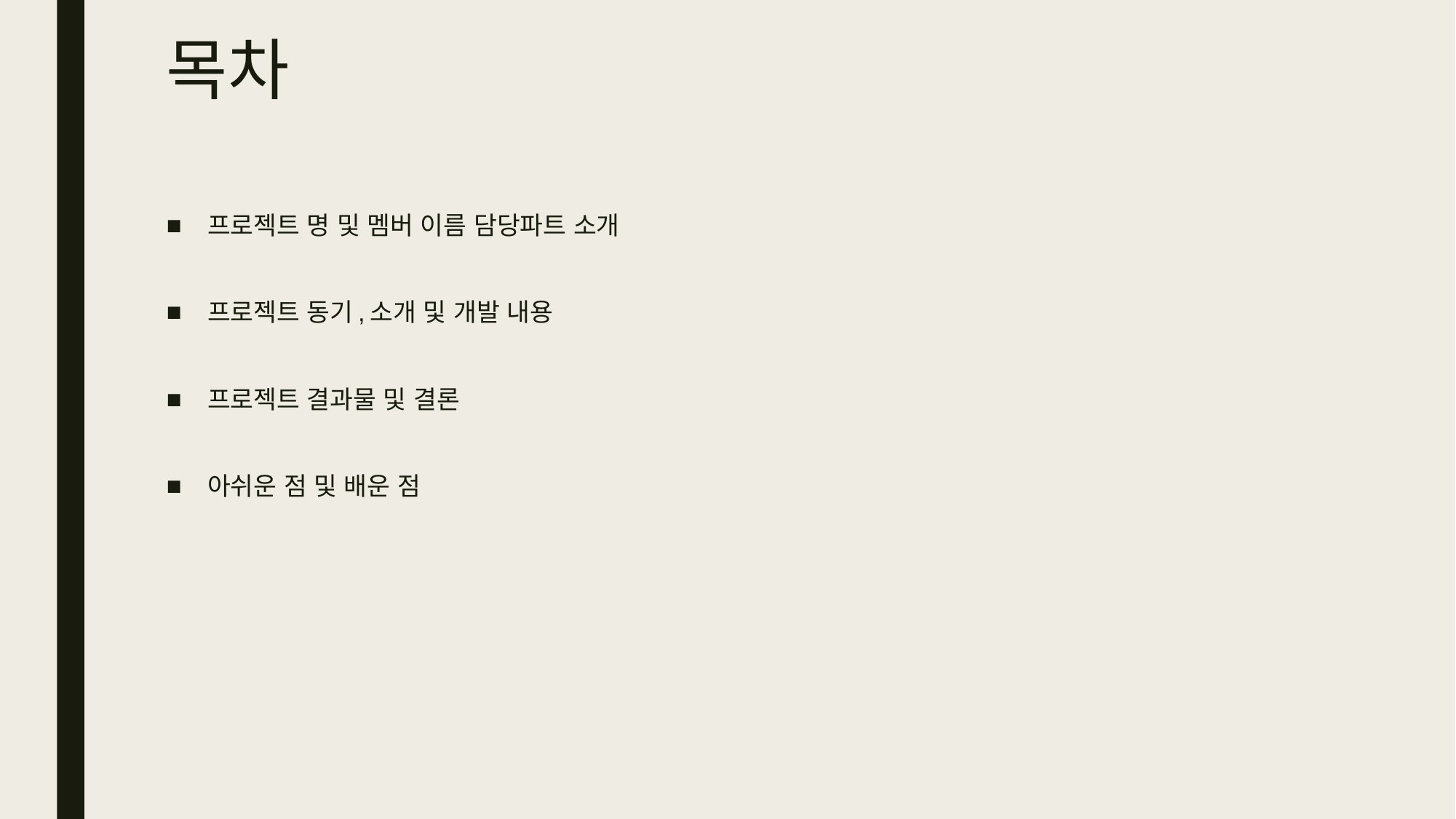

# 목차

프로젝트 명 및 멤버 이름 담당파트 소개

프로젝트 동기,소개 및 개발 내용

프로젝트 결과물 및 결론

아쉬운 점 및 배운 점